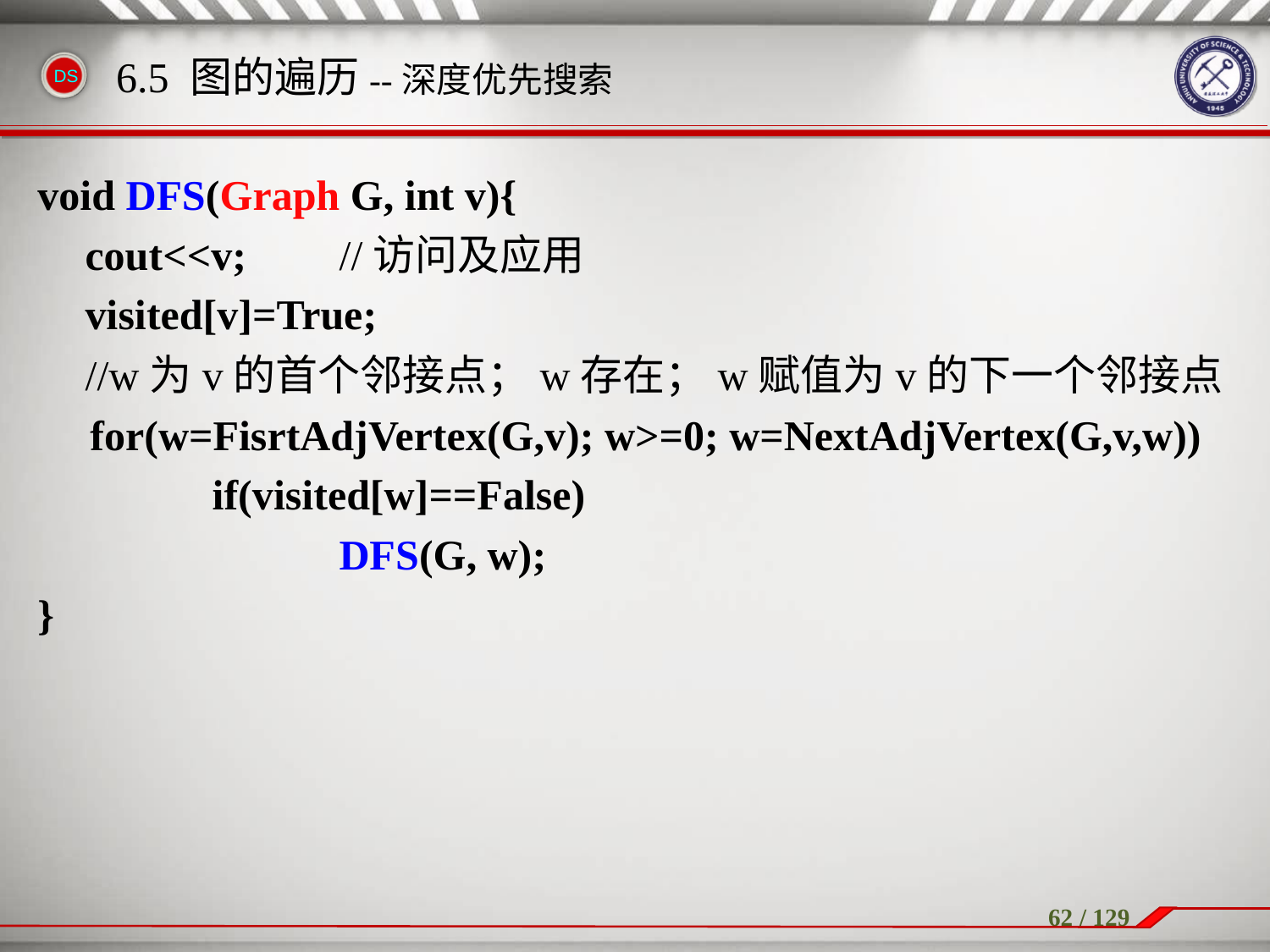

void DFS(Graph G, int v){
	cout<<v;	//访问及应用
	visited[v]=True;
	//w为v的首个邻接点；w存在；w赋值为v的下一个邻接点
　for(w=FisrtAdjVertex(G,v); w>=0; w=NextAdjVertex(G,v,w))
		if(visited[w]==False)
			DFS(G, w);
}

6.5 图的遍历--深度优先搜索